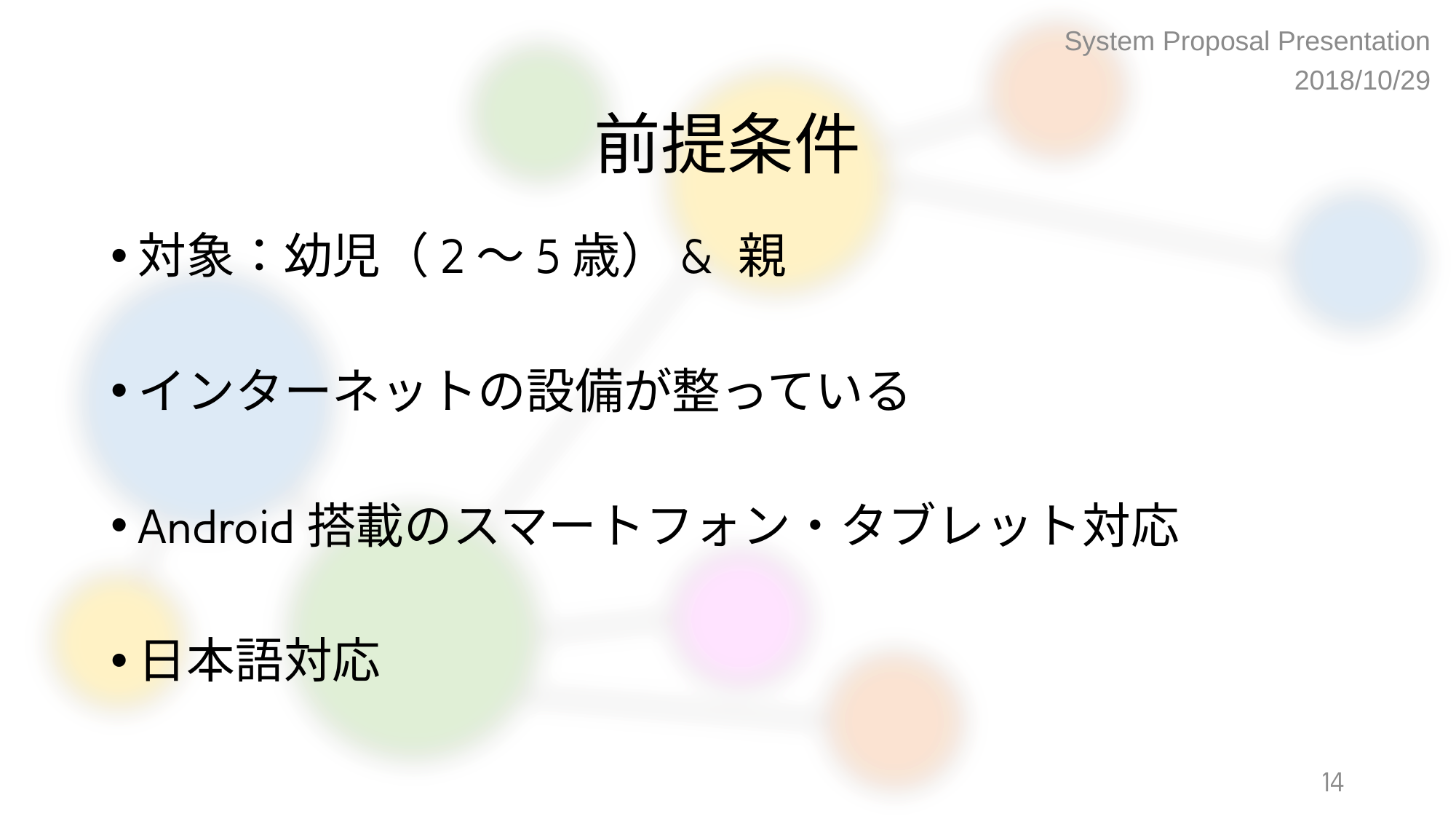

System Proposal Presentation
2018/10/29
# 前提条件
対象：幼児（2～5歳）& 親

インターネットの設備が整っている

Android搭載のスマートフォン・タブレット対応

日本語対応
14